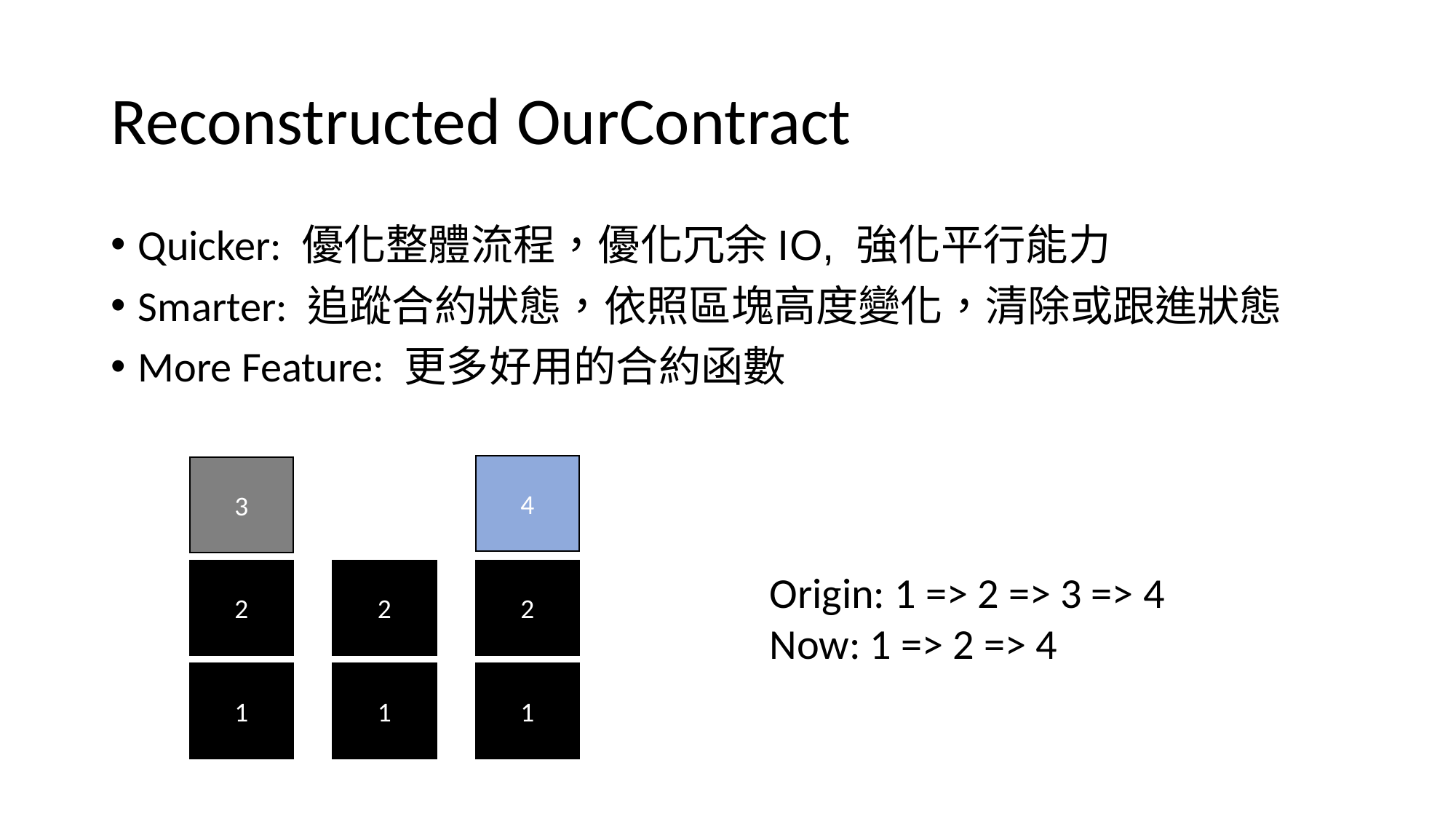

# Reconstructed OurContract
Quicker: 優化整體流程，優化冗余IO, 強化平行能力
Smarter: 追蹤合約狀態，依照區塊高度變化，清除或跟進狀態
More Feature: 更多好用的合約函數
4
3
2
2
2
Origin: 1 => 2 => 3 => 4
Now: 1 => 2 => 4
1
1
1